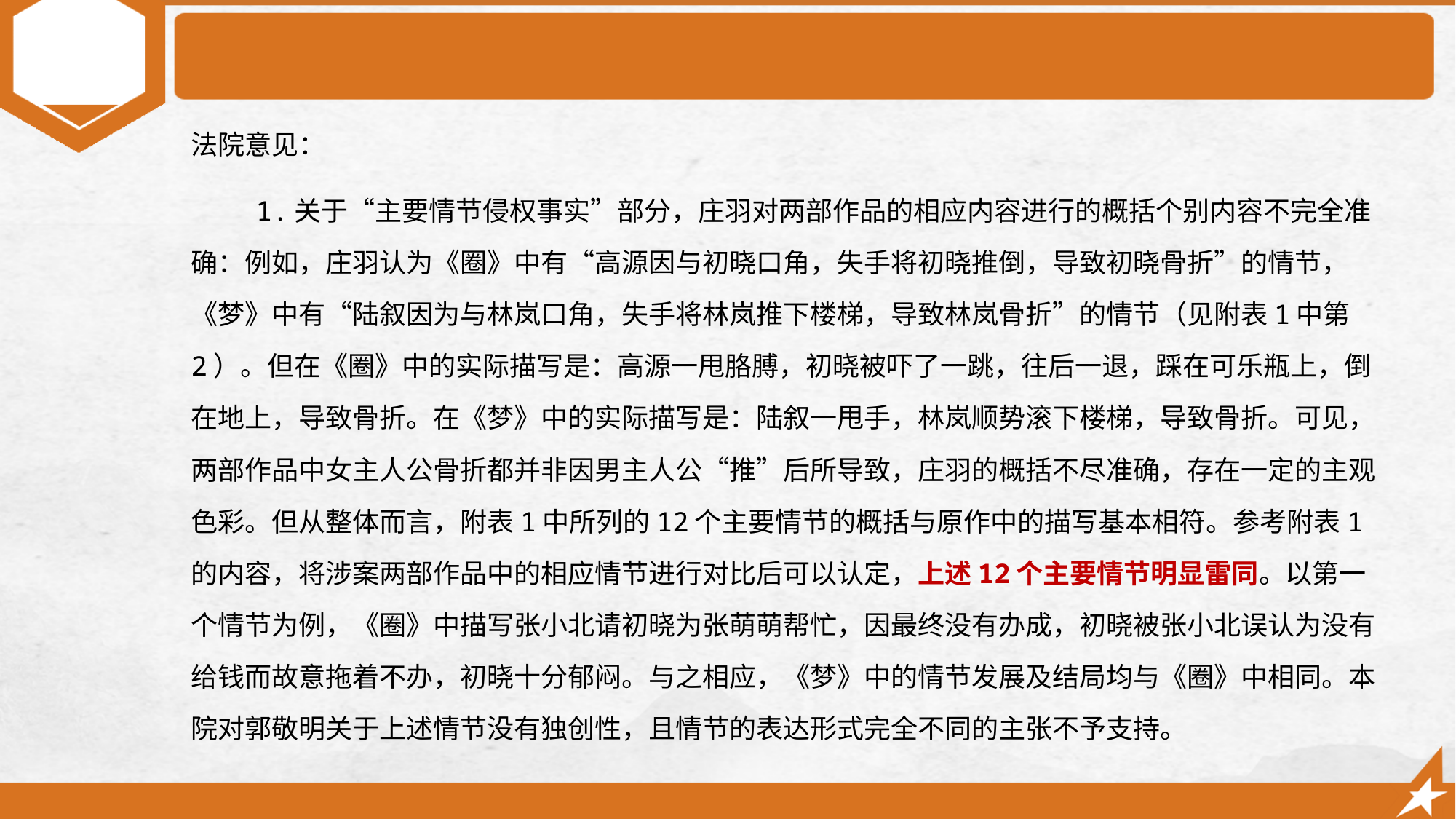

法院意见：
    1.关于“主要情节侵权事实”部分，庄羽对两部作品的相应内容进行的概括个别内容不完全准确：例如，庄羽认为《圈》中有“高源因与初晓口角，失手将初晓推倒，导致初晓骨折”的情节，《梦》中有“陆叙因为与林岚口角，失手将林岚推下楼梯，导致林岚骨折”的情节（见附表1中第2）。但在《圈》中的实际描写是：高源一甩胳膊，初晓被吓了一跳，往后一退，踩在可乐瓶上，倒在地上，导致骨折。在《梦》中的实际描写是：陆叙一甩手，林岚顺势滚下楼梯，导致骨折。可见，两部作品中女主人公骨折都并非因男主人公“推”后所导致，庄羽的概括不尽准确，存在一定的主观色彩。但从整体而言，附表1中所列的12个主要情节的概括与原作中的描写基本相符。参考附表1 的内容，将涉案两部作品中的相应情节进行对比后可以认定，上述12个主要情节明显雷同。以第一个情节为例，《圈》中描写张小北请初晓为张萌萌帮忙，因最终没有办成，初晓被张小北误认为没有给钱而故意拖着不办，初晓十分郁闷。与之相应，《梦》中的情节发展及结局均与《圈》中相同。本院对郭敬明关于上述情节没有独创性，且情节的表达形式完全不同的主张不予支持。